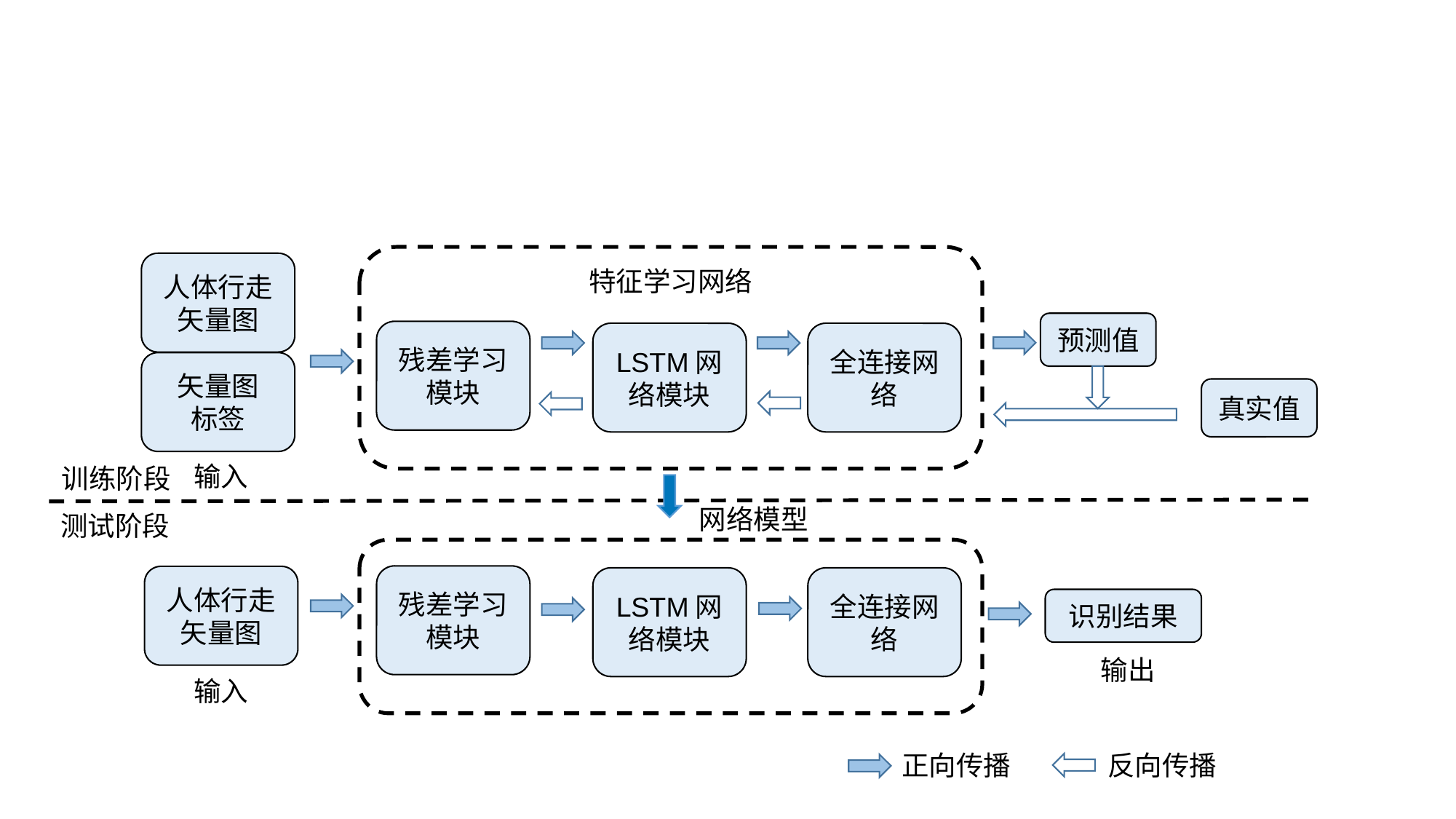

人体行走矢量图
特征学习网络
预测值
残差学习模块
LSTM网络模块
全连接网络

矢量图
标签

真实值

输入
训练阶段

网络模型
测试阶段

残差学习模块
人体行走矢量图
LSTM网络模块
全连接网络
识别结果

输出
输入
正向传播
反向传播